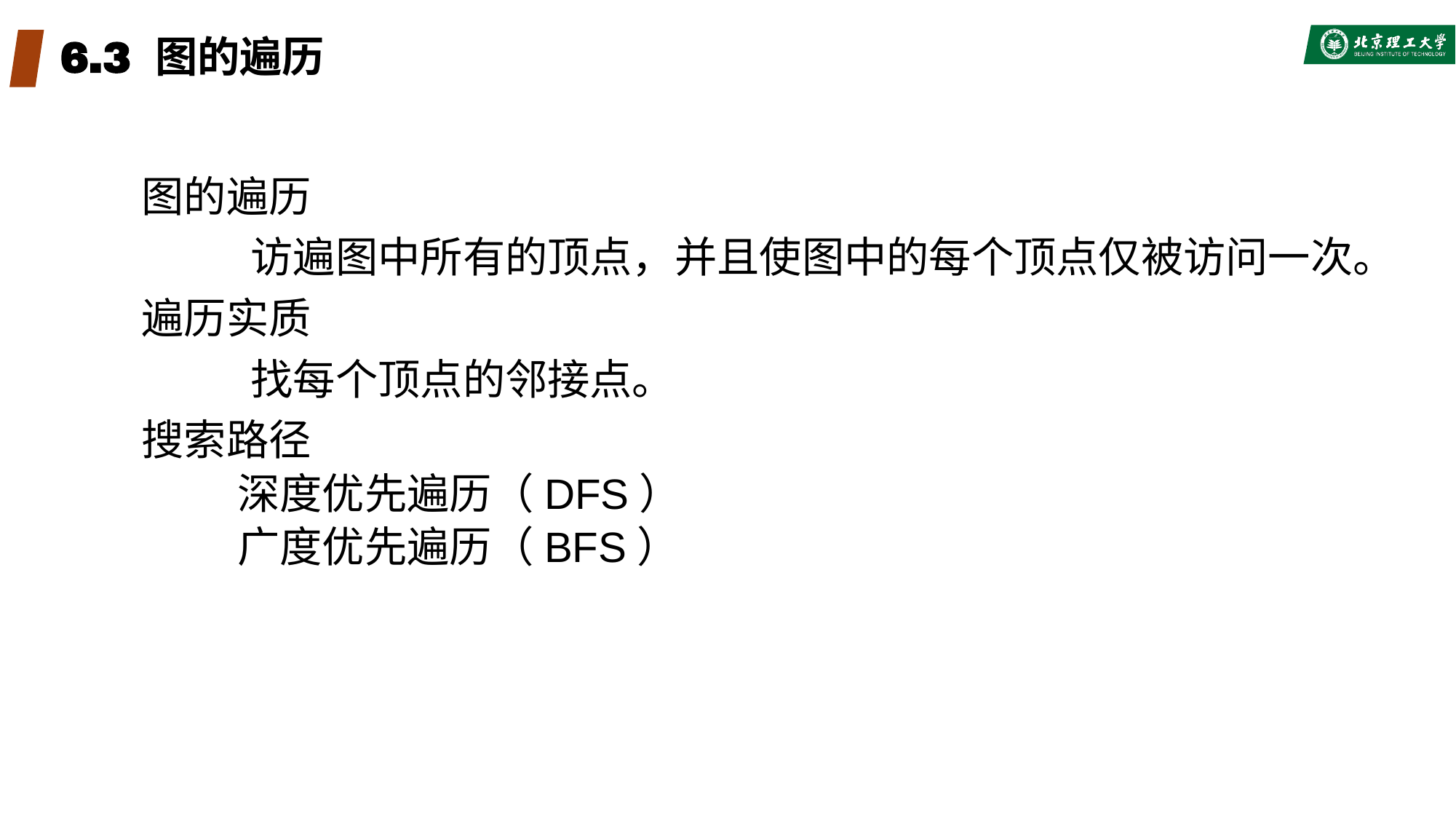

# 6.3 图的遍历
图的遍历
	访遍图中所有的顶点，并且使图中的每个顶点仅被访问一次。
遍历实质
	找每个顶点的邻接点。
搜索路径
深度优先遍历（DFS）
广度优先遍历（BFS）